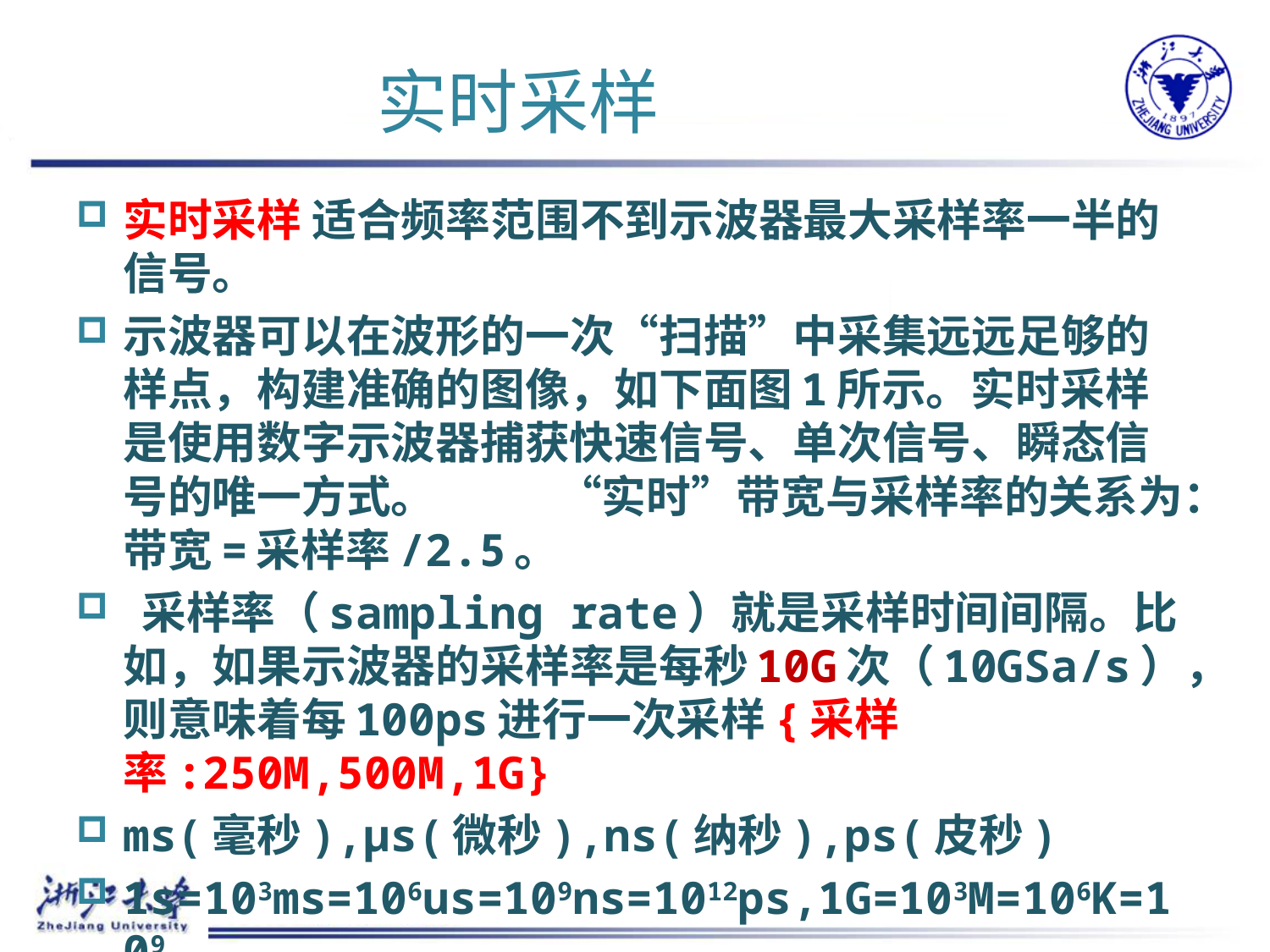

# 实时采样
实时采样 适合频率范围不到示波器最大采样率一半的信号。
示波器可以在波形的一次“扫描”中采集远远足够的样点，构建准确的图像，如下面图1所示。实时采样是使用数字示波器捕获快速信号、单次信号、瞬态信号的唯一方式。            “实时”带宽与采样率的关系为：带宽=采样率/2.5。
 采样率（sampling rate）就是采样时间间隔。比如，如果示波器的采样率是每秒10G次（10GSa/s），则意味着每100ps进行一次采样{采样率:250M,500M,1G}
ms(毫秒),μs(微秒),ns(纳秒),ps(皮秒)
1s=103ms=106us=109ns=1012ps,1G=103M=106K=109